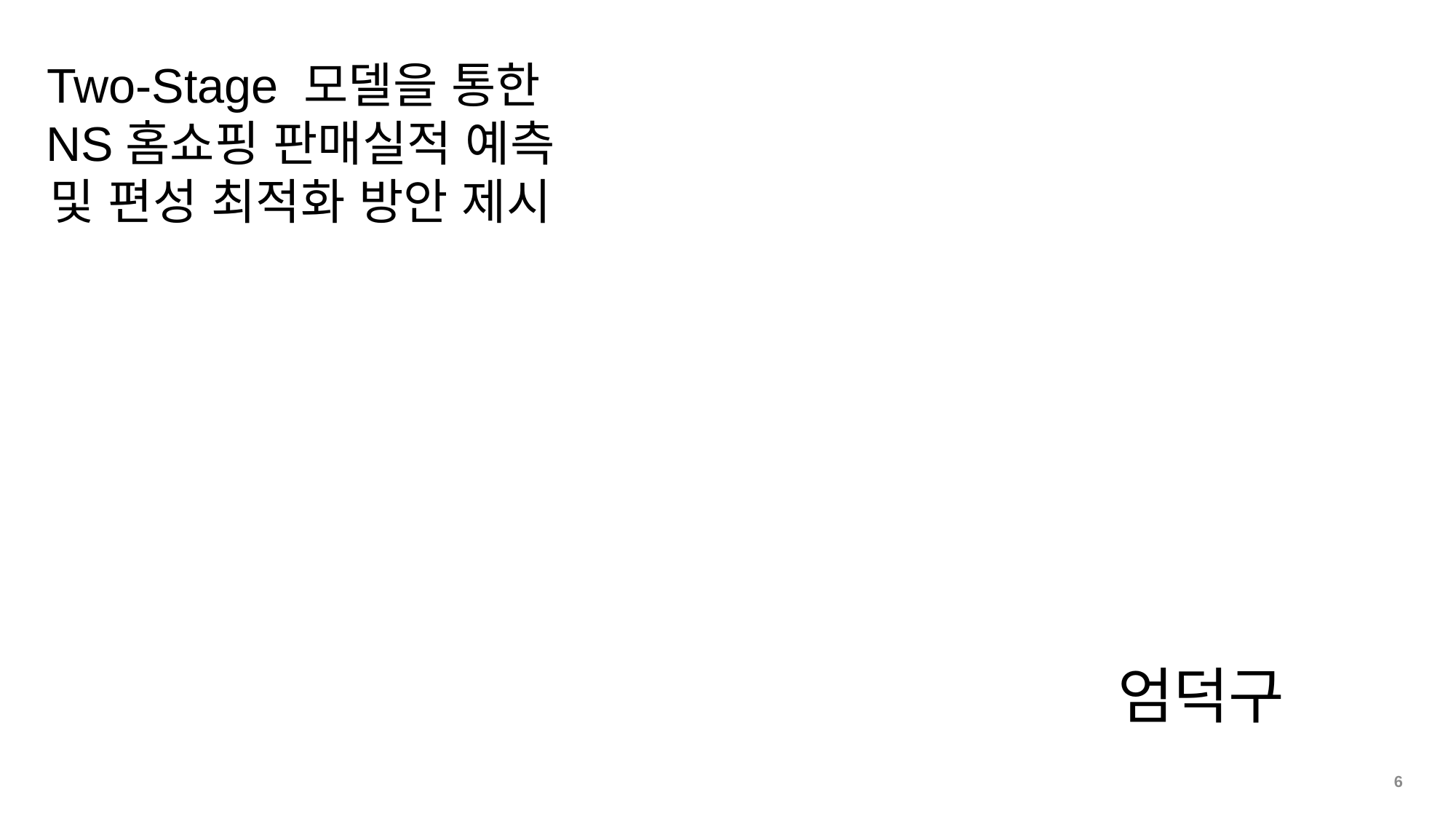

Two-Stage 모델을 통한
NS홈쇼핑 판매실적 예측
및 편성 최적화 방안 제시
엄덕구
6